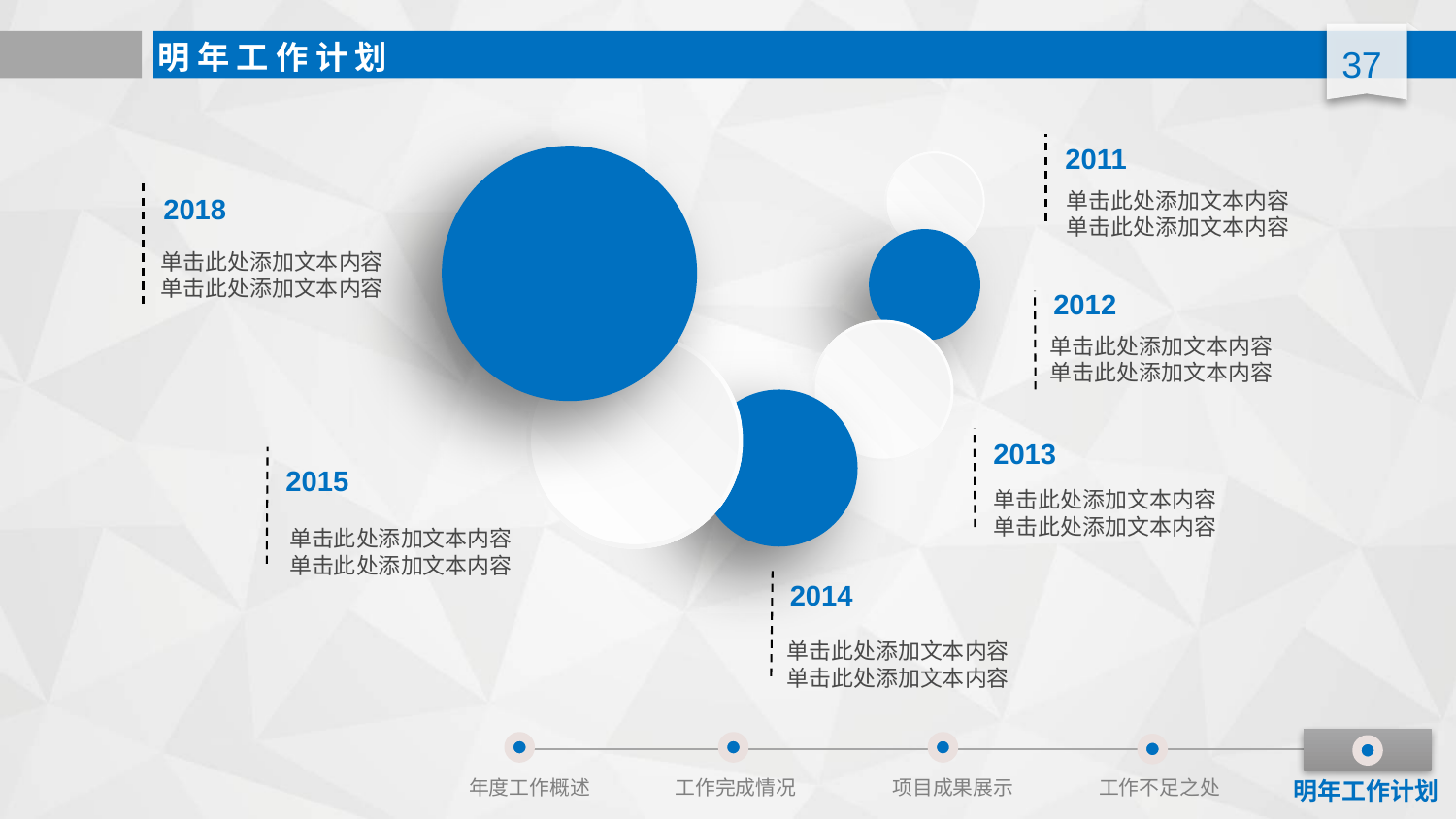

明 年 工 作 计 划
2011

单击此处添加文本内容
单击此处添加文本内容
2018

单击此处添加文本内容
单击此处添加文本内容
2012

单击此处添加文本内容
单击此处添加文本内容

2013
2015
单击此处添加文本内容
单击此处添加文本内容
单击此处添加文本内容
单击此处添加文本内容
2014
单击此处添加文本内容
单击此处添加文本内容